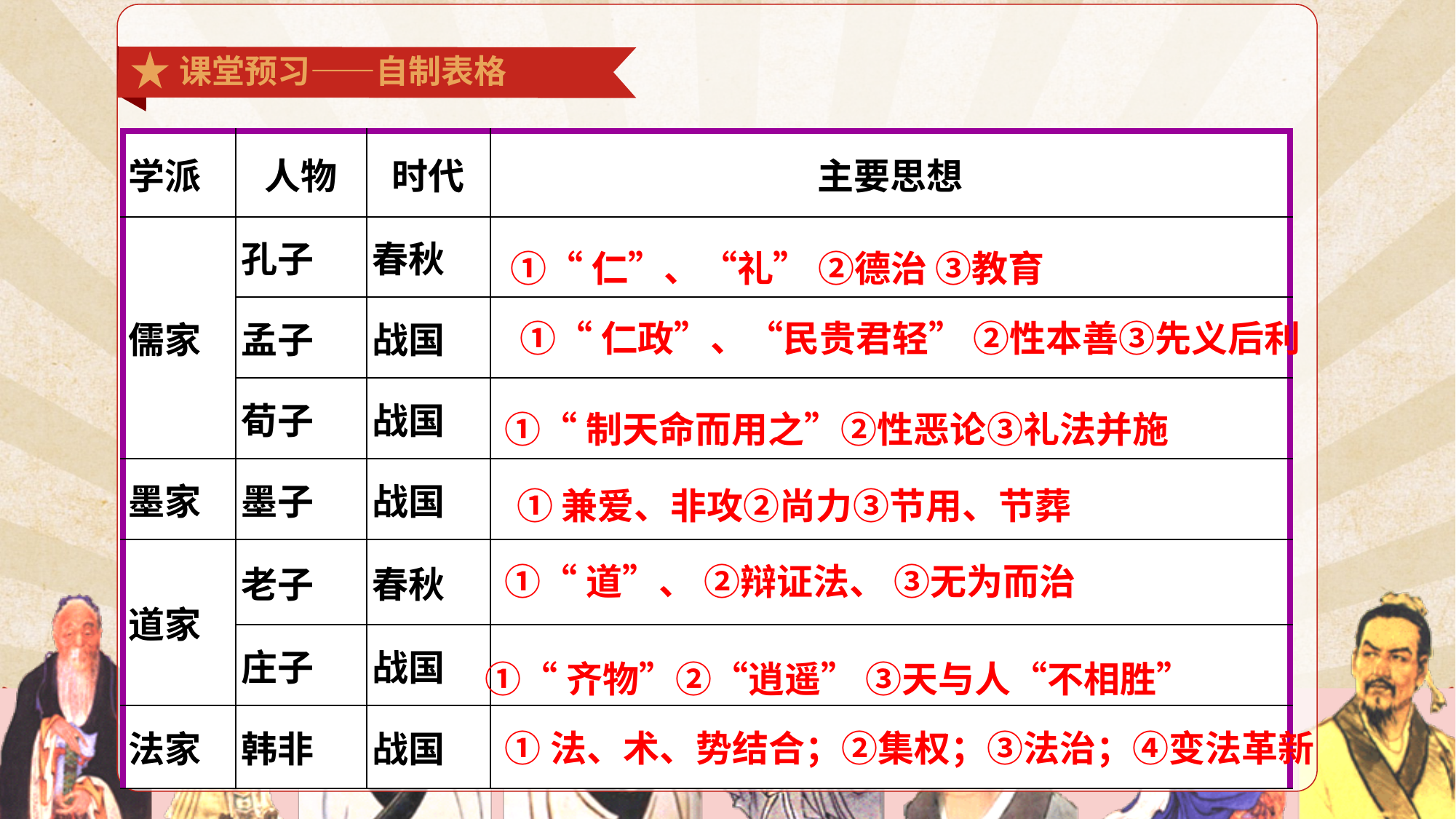

课堂预习——自制表格

| 学派 | 人物 | 时代 | 主要思想 |
| --- | --- | --- | --- |
| 儒家 | 孔子 | 春秋 |  |
|  | 孟子 | 战国 |  |
|  | 荀子 | 战国 |  |
| 墨家 | 墨子 | 战国 |  |
| 道家 | 老子 | 春秋 |  |
|  | 庄子 | 战国 |  |
| 法家 | 韩非 | 战国 |  |

①“仁”、“礼” ②德治 ③教育
①“仁政”、“民贵君轻” ②性本善③先义后利
①“制天命而用之”②性恶论③礼法并施
①兼爱、非攻②尚力③节用、节葬
①“道”、 ②辩证法、 ③无为而治
①“齐物”②“逍遥” ③天与人“不相胜”
①法、术、势结合；②集权；③法治；④变法革新